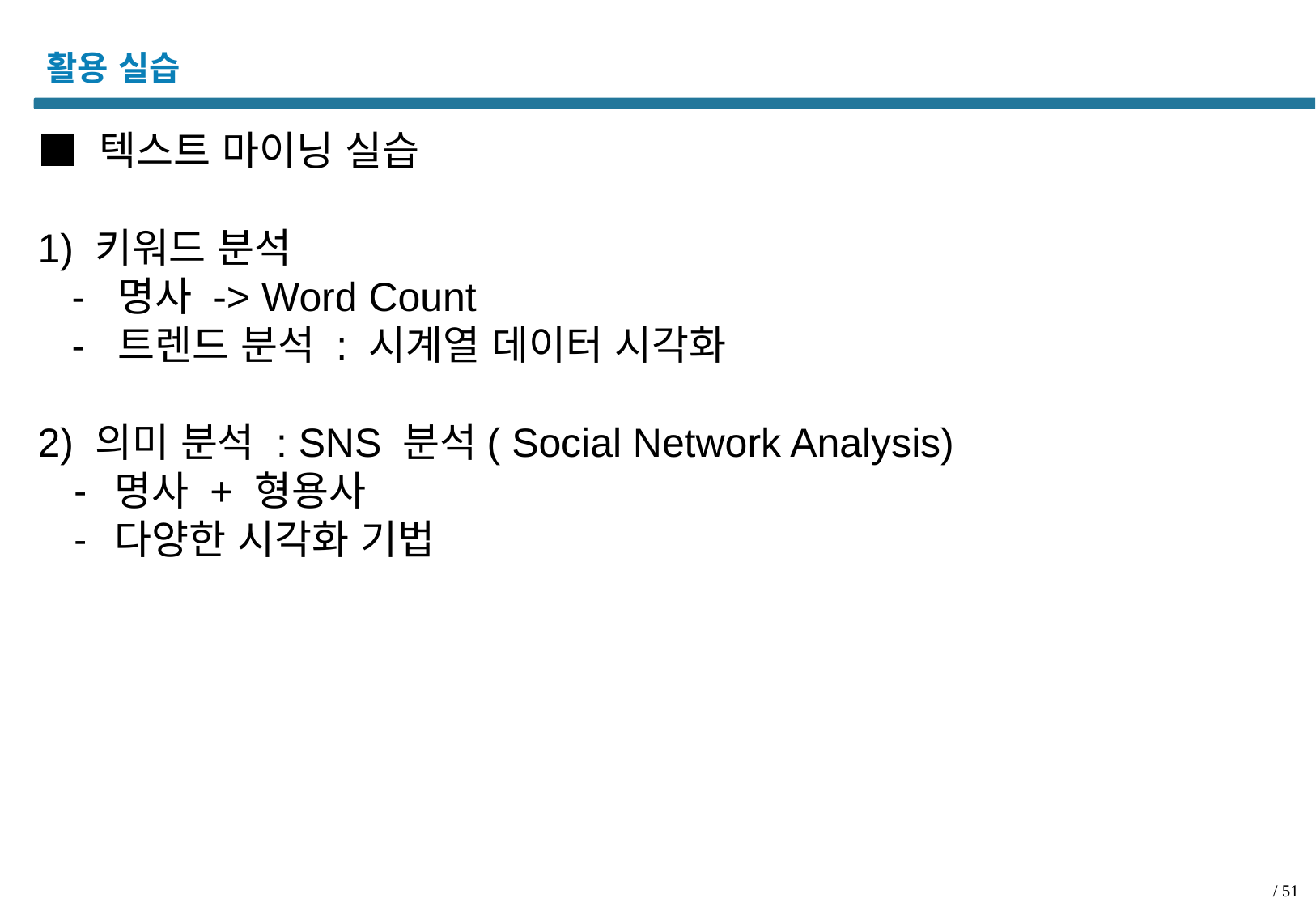

# 활용 실습
■ 텍스트 마이닝 실습

1) 키워드 분석
   -  명사 -> Word Count
   -  트렌드 분석 : 시계열 데이터 시각화

2) 의미 분석 : SNS 분석( Social Network Analysis)
    -  명사 + 형용사
    -  다양한 시각화 기법
/ 51